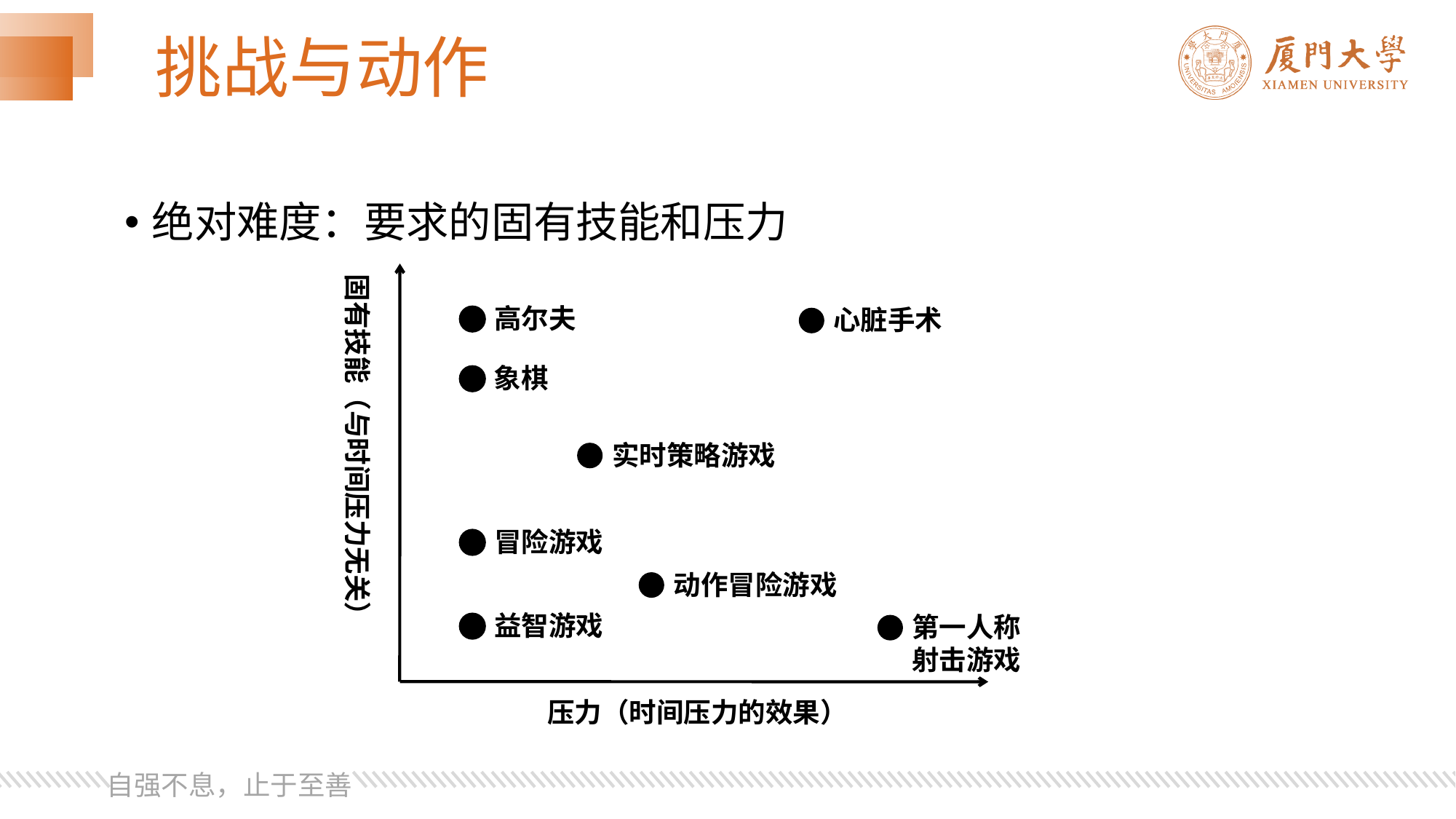

# 挑战与动作
绝对难度：要求的固有技能和压力
固有技能（与时间压力无关）
高尔夫
心脏手术

象棋

实时策略游戏

冒险游戏

动作冒险游戏

益智游戏
第一人称
射击游戏

压力（时间压力的效果）